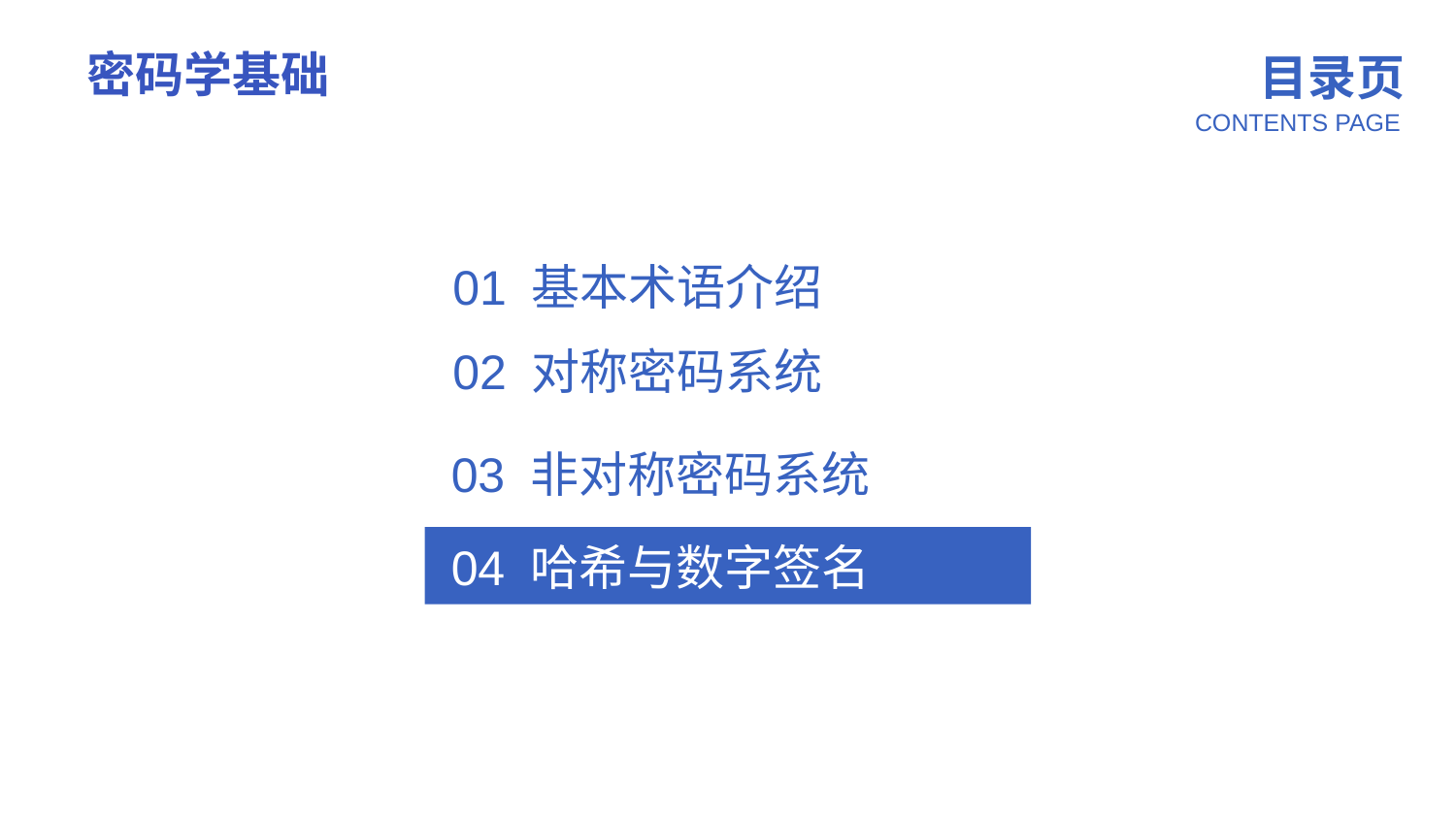

密码学基础
2
01 基本术语介绍
2
02 对称密码系统
03 非对称密码系统

04 哈希与数字签名